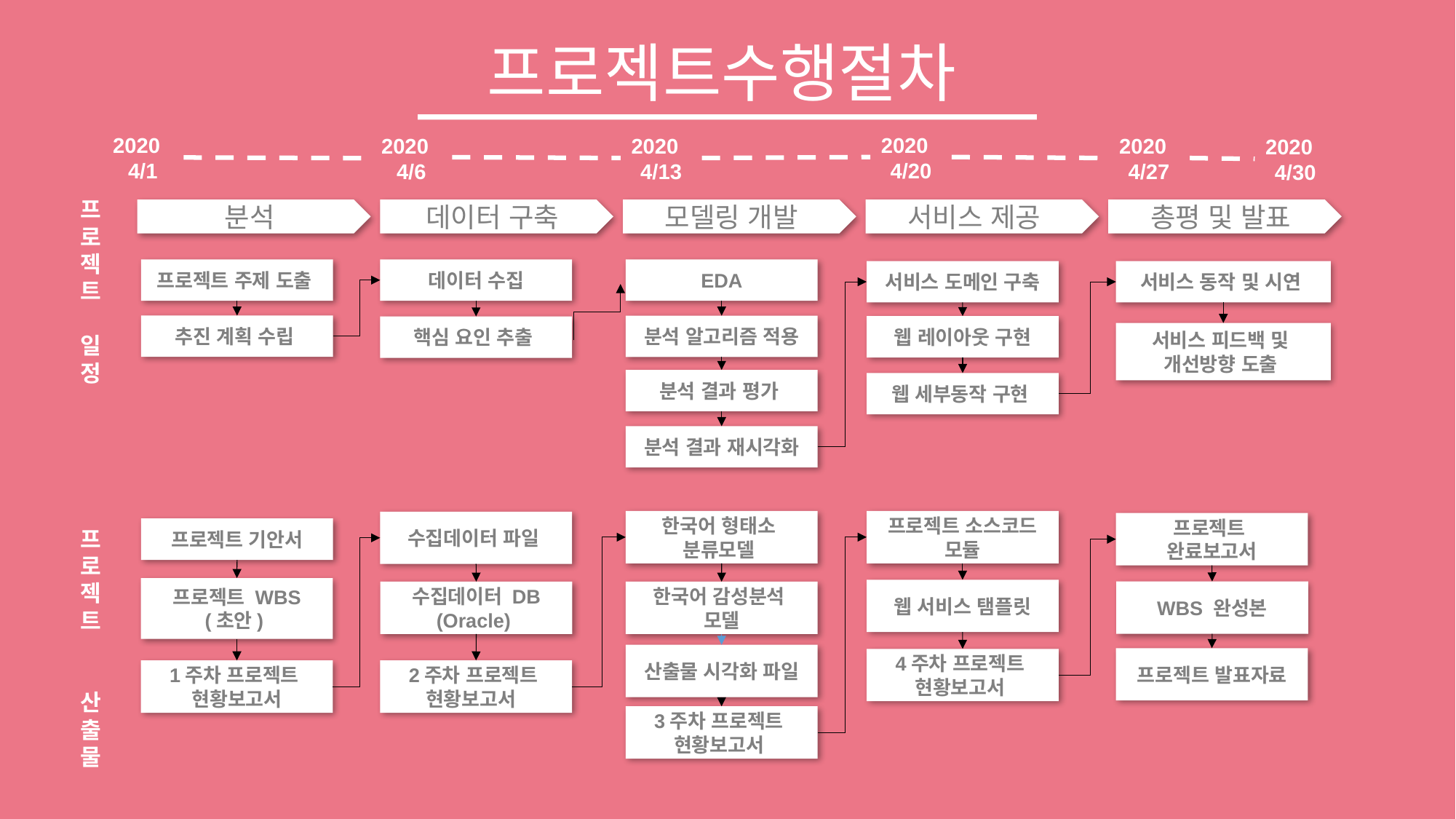

프로젝트수행절차

2020
4/20
2020
4/1
2020
4/13
2020
4/27
2020
4/6
2020
4/30
프로젝트 일정
분석
데이터 구축
모델링 개발
서비스 제공
총평 및 발표
프로젝트 주제 도출
데이터 수집
EDA
서비스 도메인 구축
서비스 동작 및 시연
추진 계획 수립
분석 알고리즘 적용
웹 레이아웃 구현
핵심 요인 추출
서비스 피드백 및
개선방향 도출
분석 결과 평가
웹 세부동작 구현
분석 결과 재시각화
프로젝트 소스코드 모듈
한국어 형태소
분류모델
수집데이터 파일
프로젝트
완료보고서
프로젝트 기안서
프로젝트

산출물
프로젝트 WBS
(초안)
웹 서비스 탬플릿
WBS 완성본
한국어 감성분석
모델
수집데이터 DB
(Oracle)
산출물 시각화 파일
프로젝트 발표자료
4주차 프로젝트
현황보고서
1주차 프로젝트
현황보고서
2주차 프로젝트
현황보고서
3주차 프로젝트
현황보고서